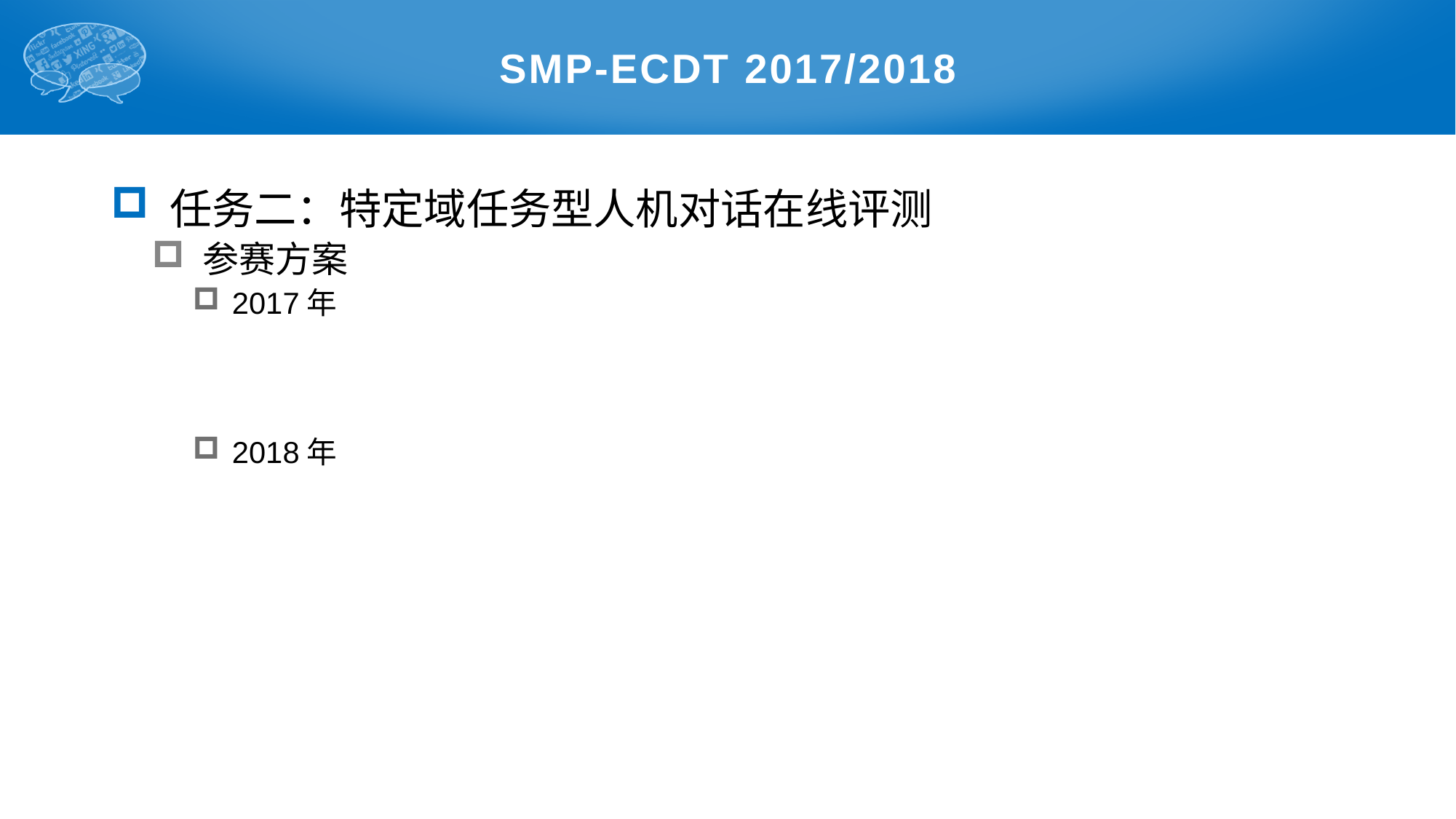

# SMP-ECDT 2017/2018
 任务二：特定域任务型人机对话在线评测
 参赛方案
 2017年

 2018年